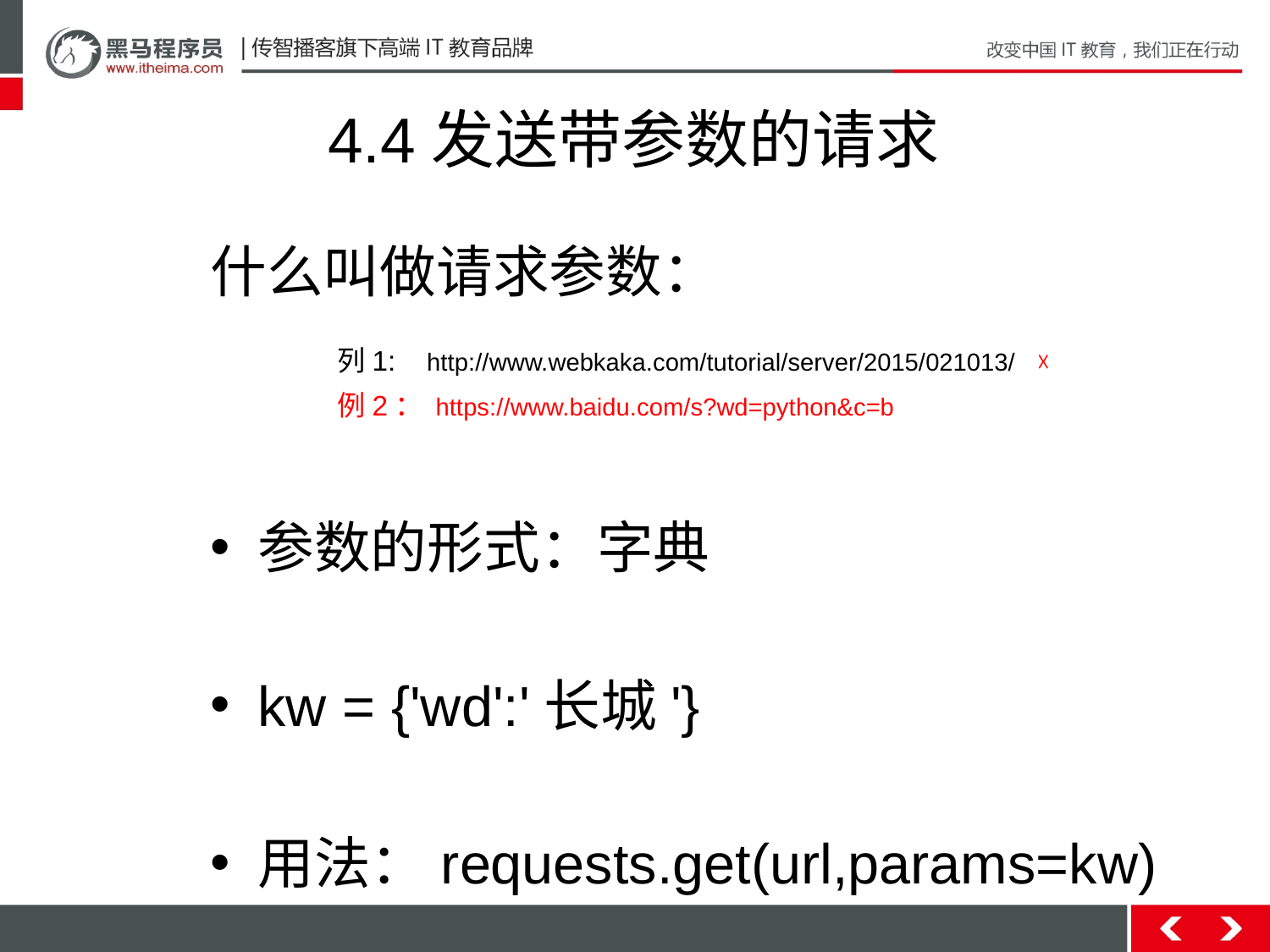

# 4.4发送带参数的请求
什么叫做请求参数：
	列1:    http://www.webkaka.com/tutorial/server/2015/021013/   ☓
	例2： https://www.baidu.com/s?wd=python&c=b

参数的形式：字典

kw = {'wd':'长城'}

用法：requests.get(url,params=kw)